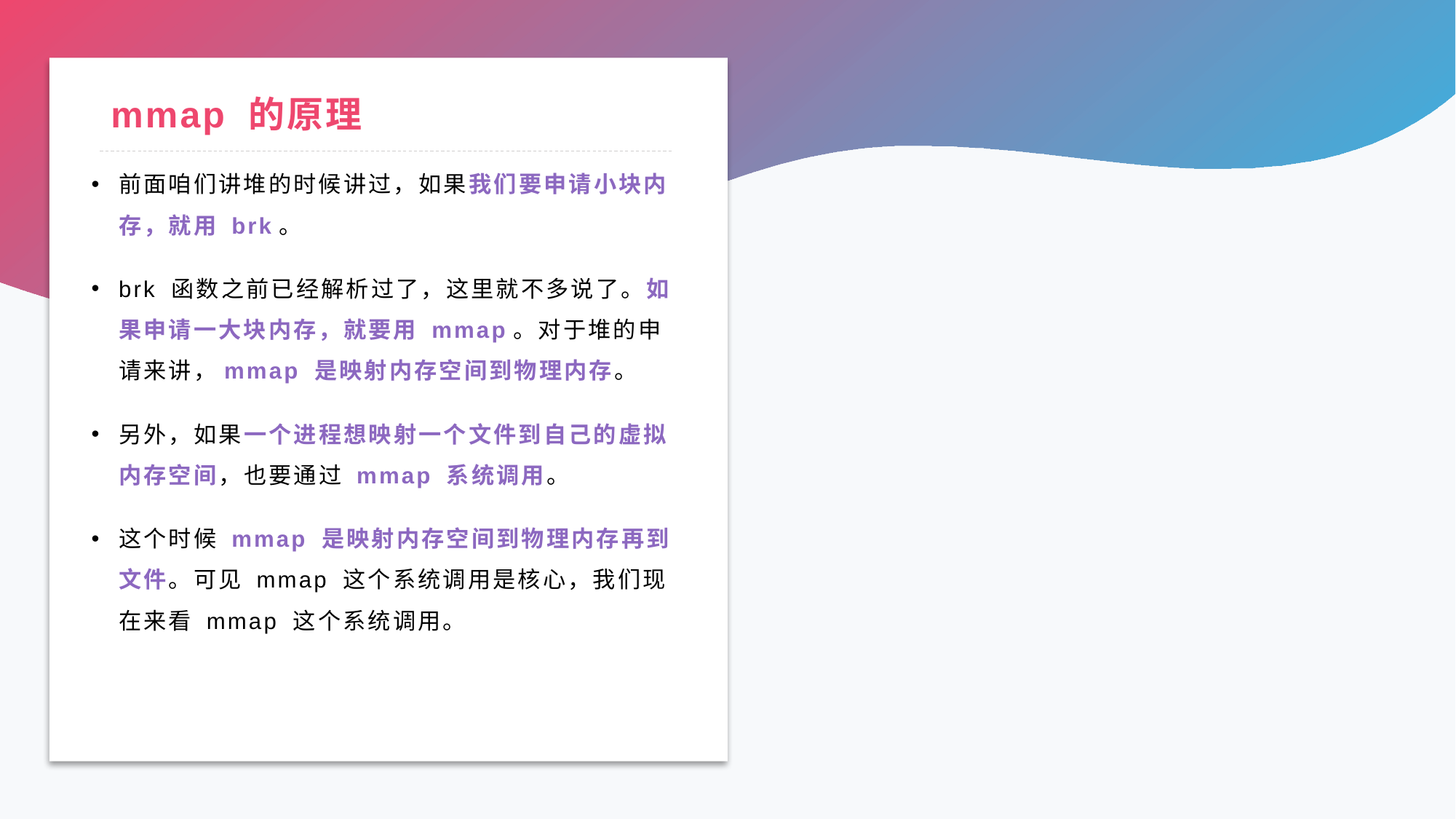

# mmap 的原理
前面咱们讲堆的时候讲过，如果我们要申请小块内存，就用 brk。
brk 函数之前已经解析过了，这里就不多说了。如果申请一大块内存，就要用 mmap。对于堆的申请来讲，mmap 是映射内存空间到物理内存。
另外，如果一个进程想映射一个文件到自己的虚拟内存空间，也要通过 mmap 系统调用。
这个时候 mmap 是映射内存空间到物理内存再到文件。可见 mmap 这个系统调用是核心，我们现在来看 mmap 这个系统调用。